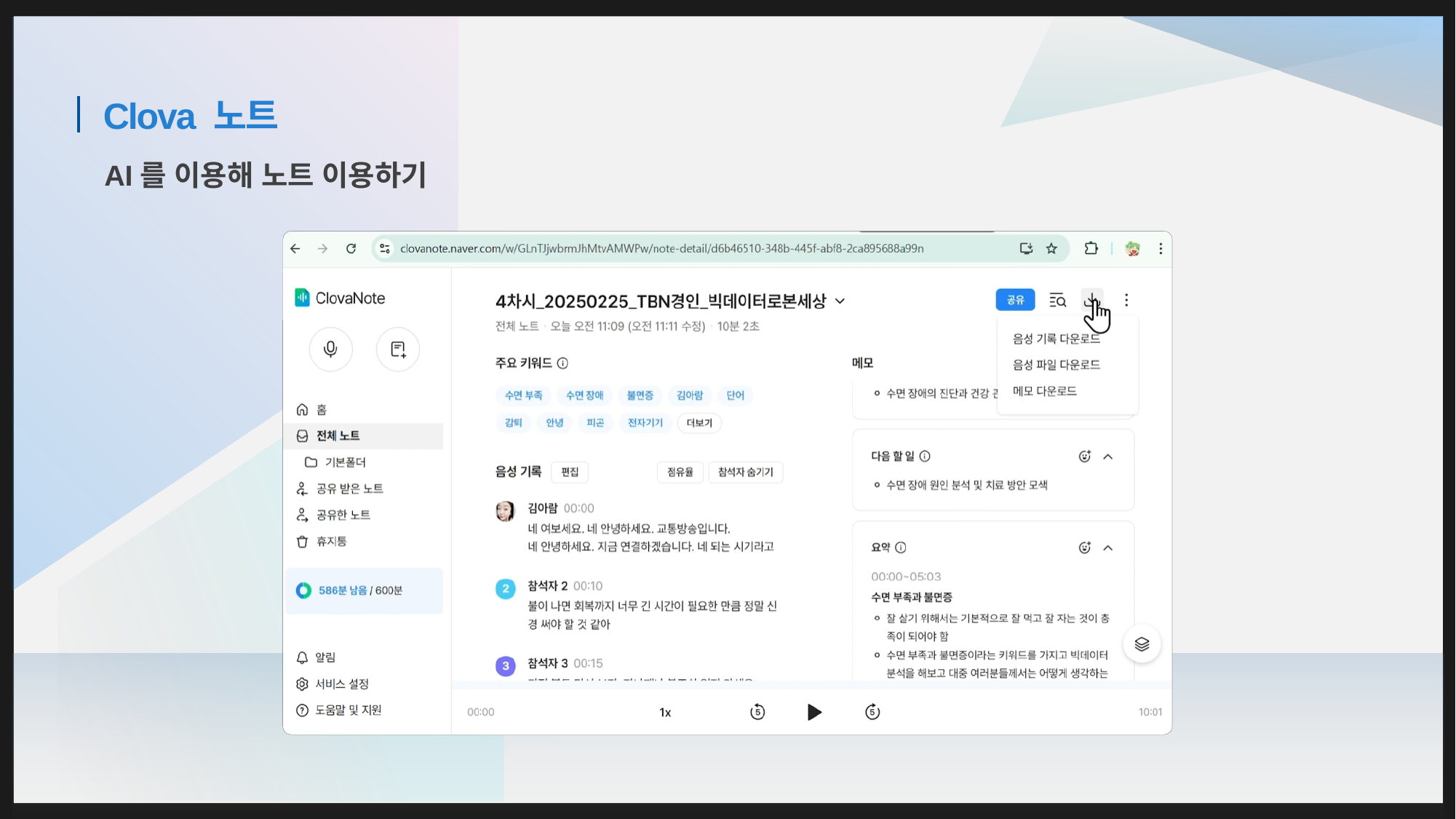

# Clova 노트
AI를 이용해 노트 이용하기